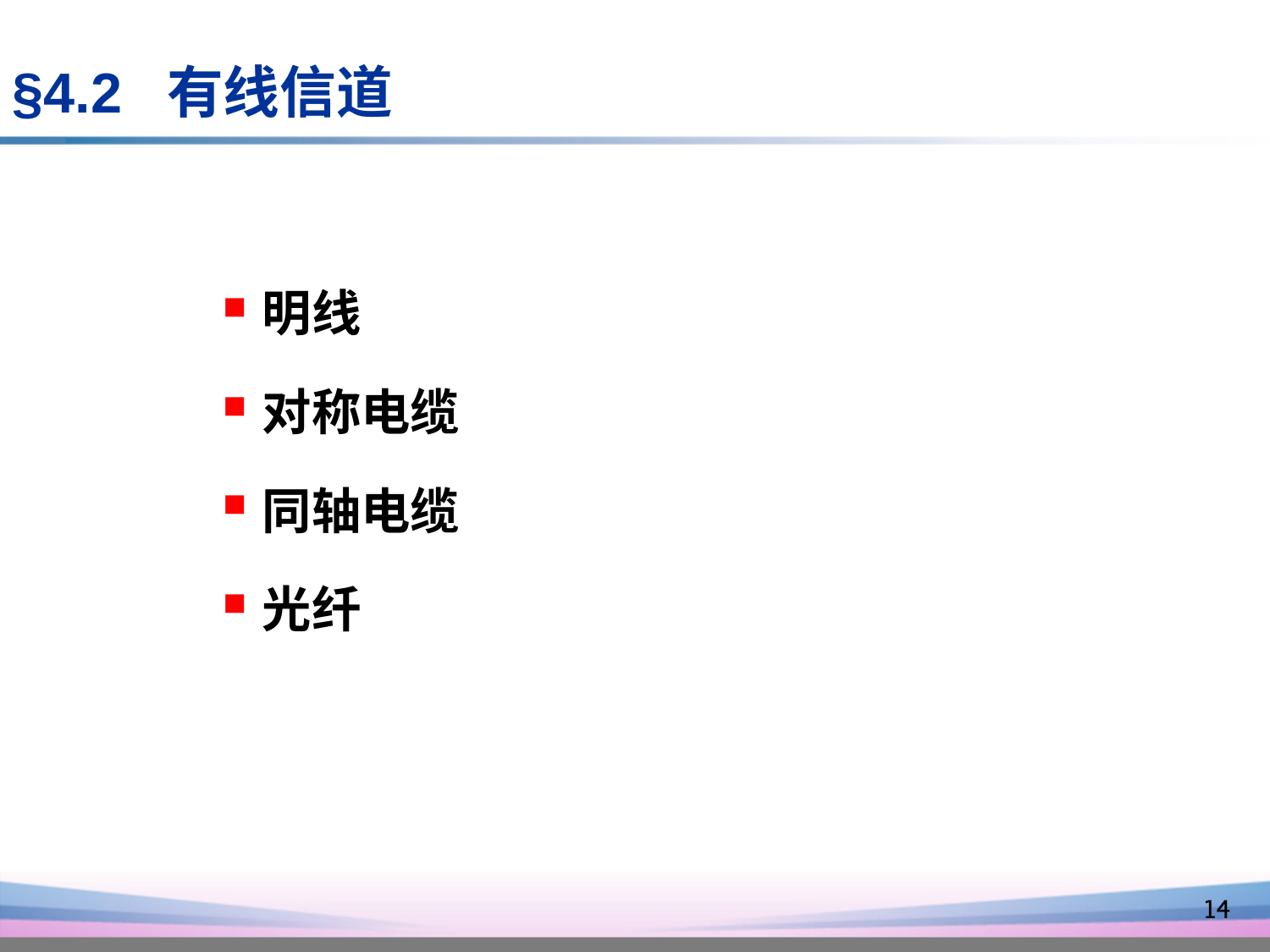

§4.2  有线信道

明线
对称电缆
同轴电缆
光纤

14